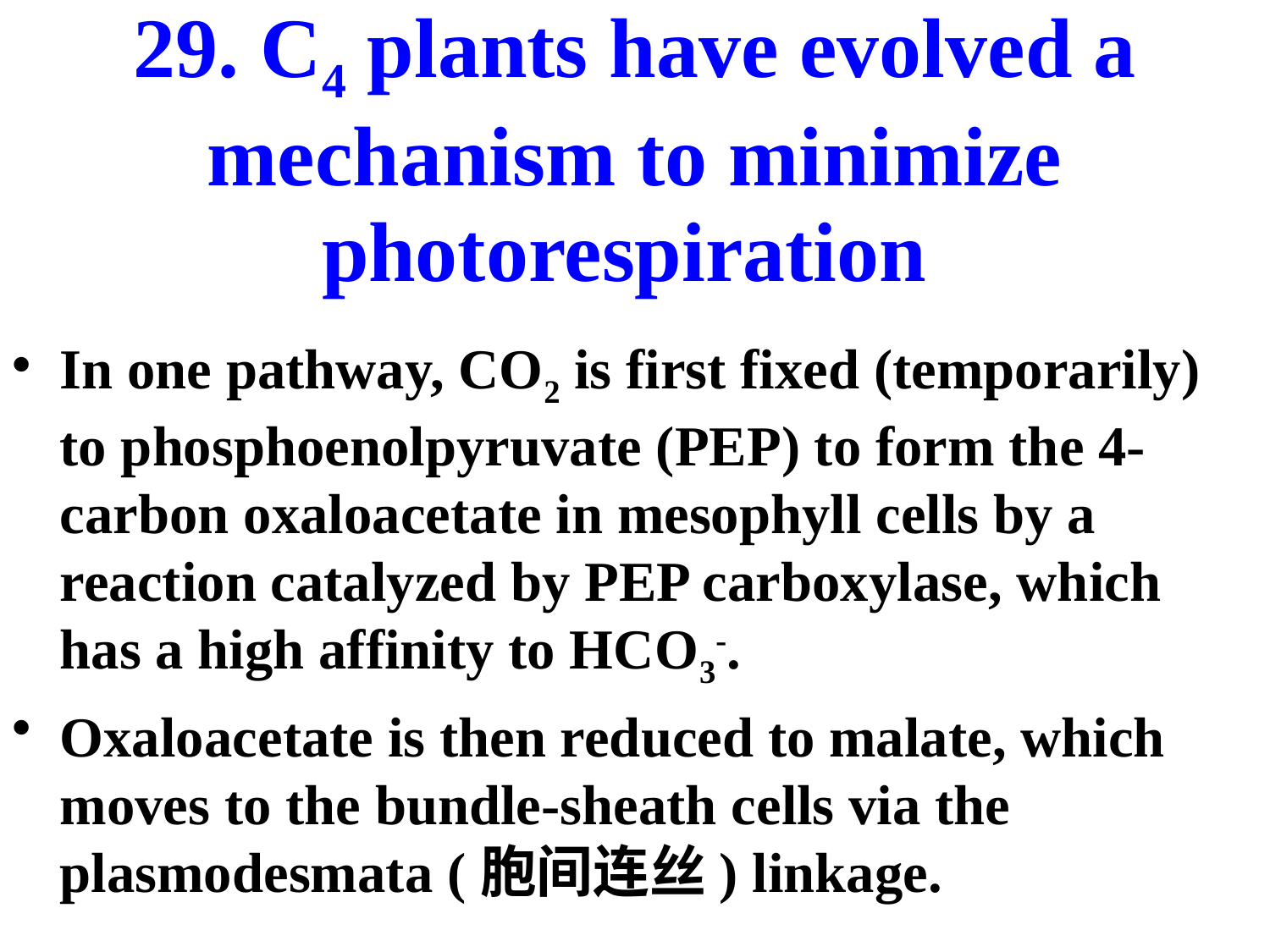

# 29. C4 plants have evolved a mechanism to minimize photorespiration
In one pathway, CO2 is first fixed (temporarily) to phosphoenolpyruvate (PEP) to form the 4-carbon oxaloacetate in mesophyll cells by a reaction catalyzed by PEP carboxylase, which has a high affinity to HCO3-.
Oxaloacetate is then reduced to malate, which  moves to the bundle-sheath cells via the plasmodesmata (胞间连丝) linkage.